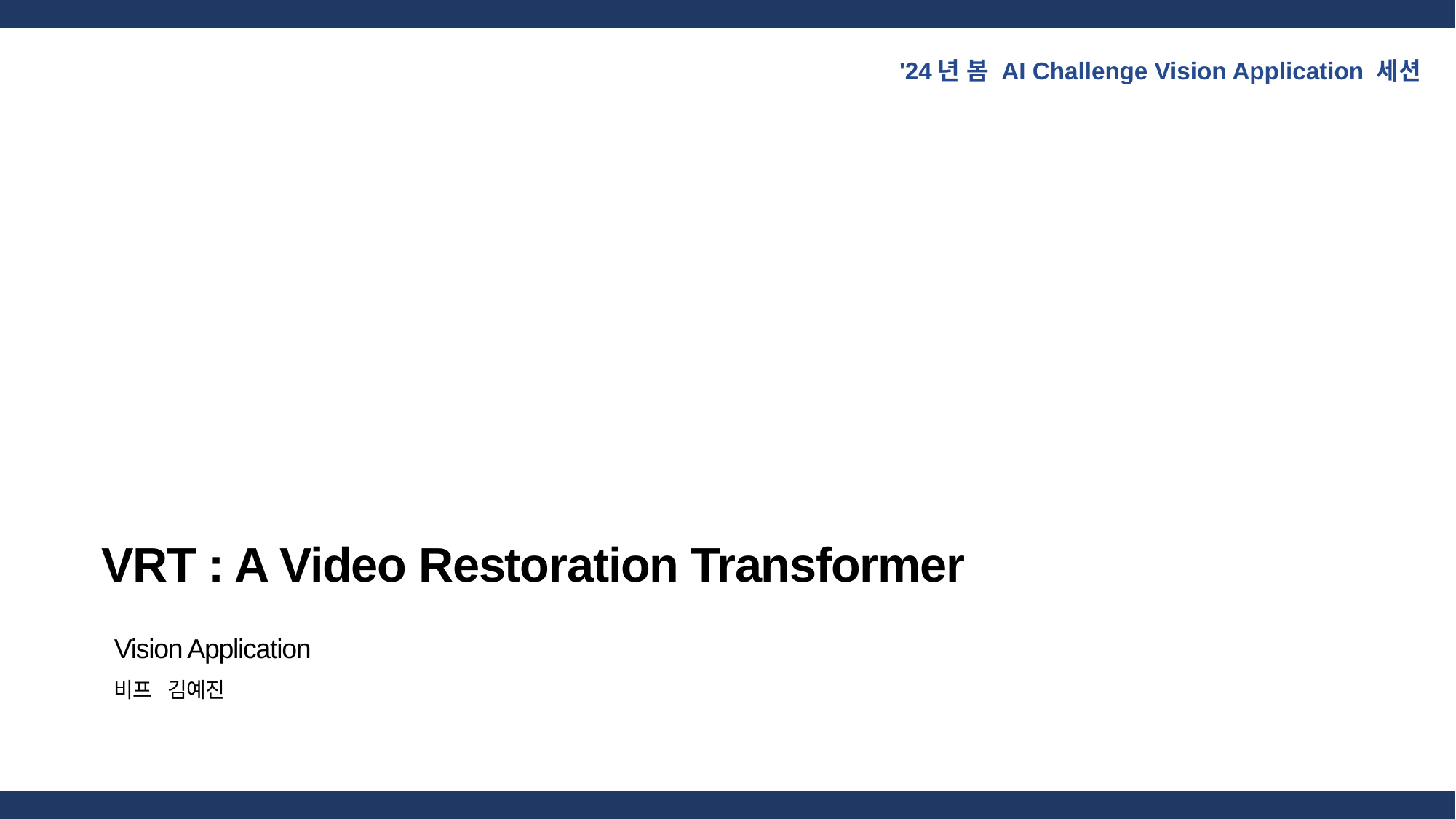

'24년 봄 AI Challenge Vision Application 세션
VRT : A Video Restoration Transformer
Vision Application
비프   김예진